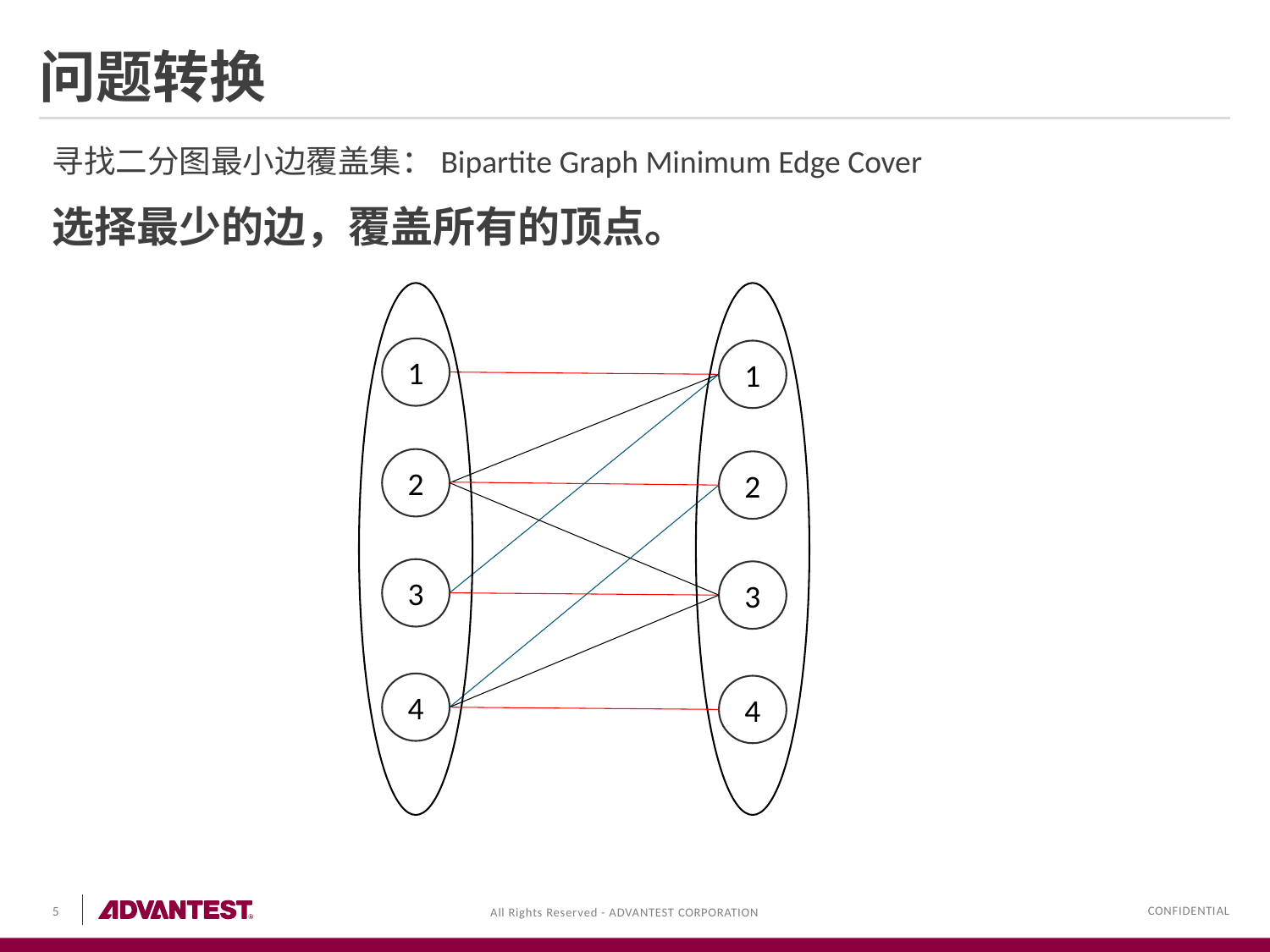

# 问题转换
寻找二分图最小边覆盖集：Bipartite Graph Minimum Edge Cover

选择最少的边，覆盖所有的顶点。

1
1
2
2
3
3
4
4